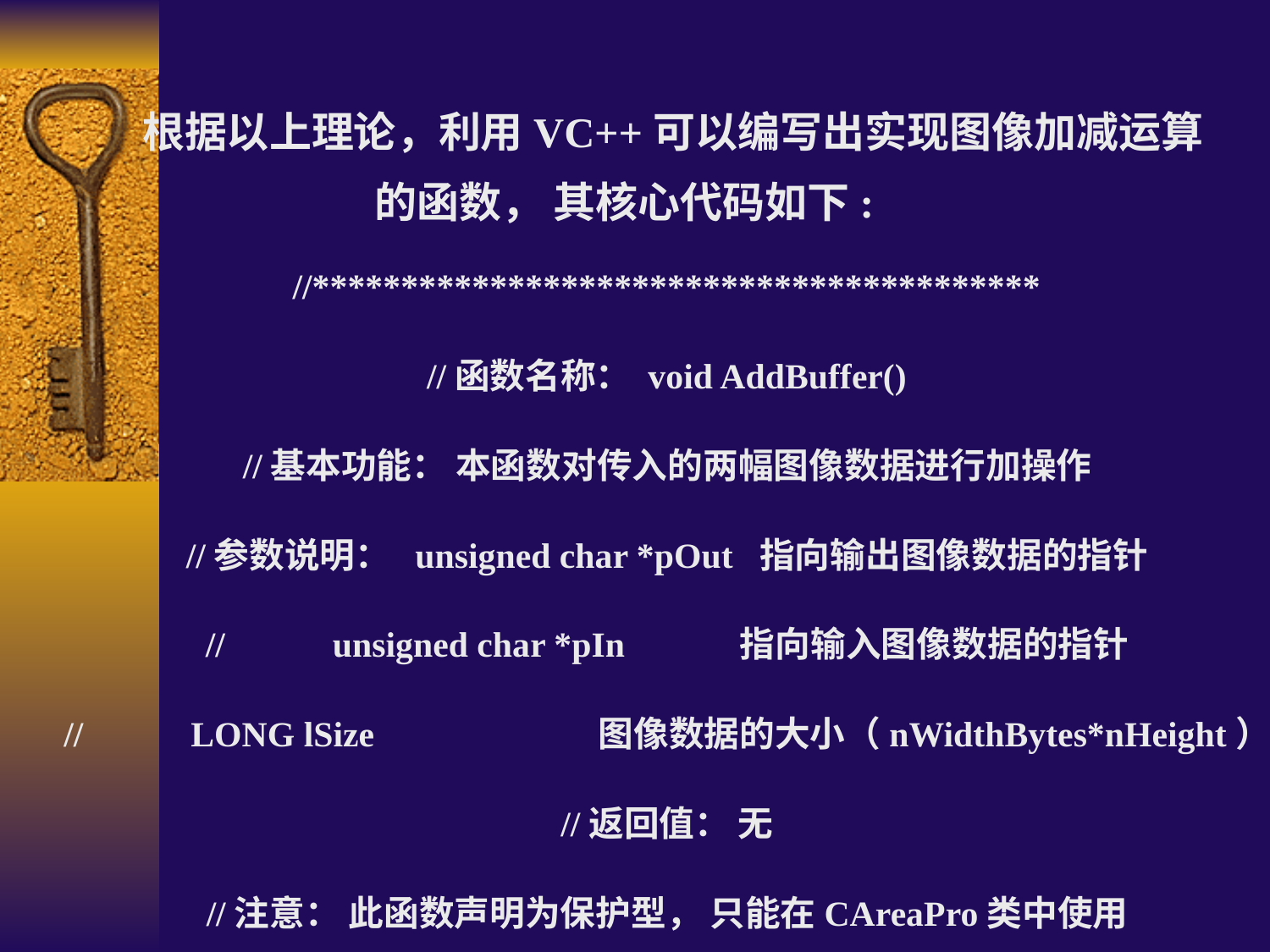

根据以上理论，利用VC++可以编写出实现图像加减运算的函数， 其核心代码如下:
//*****************************************
//函数名称： void AddBuffer()
//基本功能： 本函数对传入的两幅图像数据进行加操作
//参数说明：  unsigned char *pOut  指向输出图像数据的指针
//	unsigned char *pIn	  指向输入图像数据的指针
//	LONG lSize		  图像数据的大小（nWidthBytes*nHeight）
//返回值： 无
//注意： 此函数声明为保护型， 只能在CAreaPro类中使用
//*****************************************